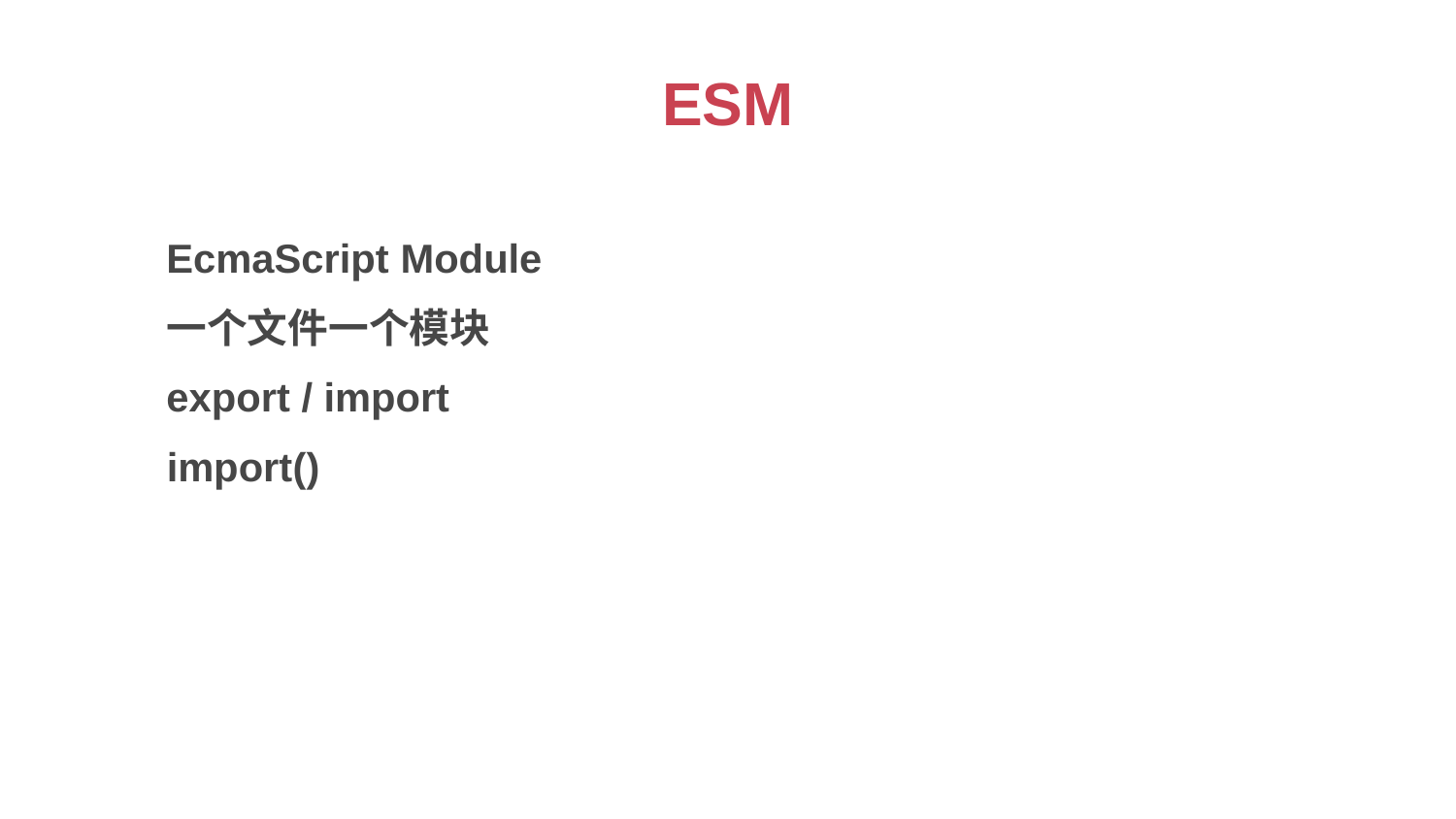

# ESM
EcmaScript Module
一个文件一个模块
export / import
import()